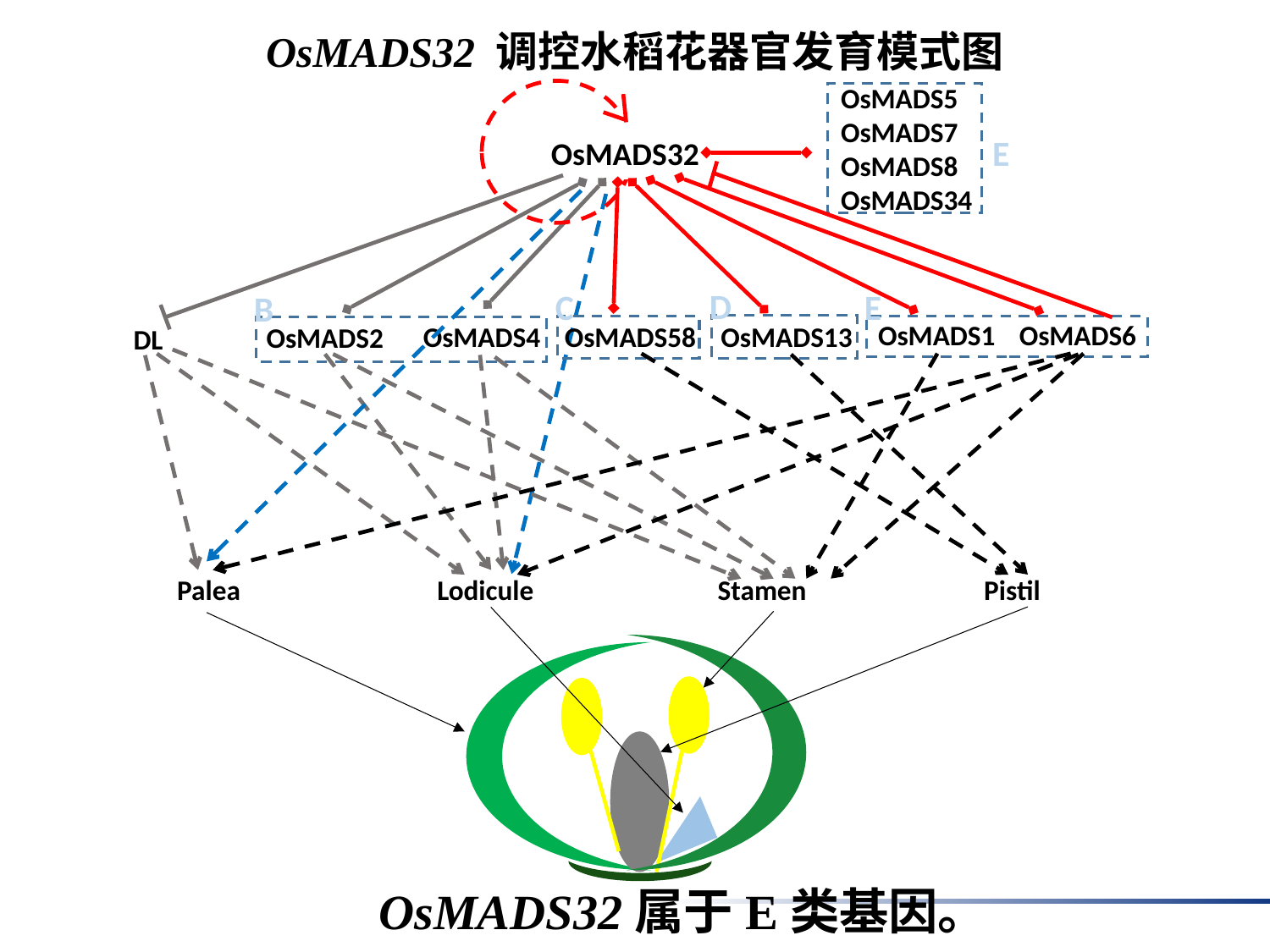

# OsMADS32 调控水稻花器官发育模式图
OsMADS5
OsMADS7
OsMADS8
OsMADS34

E
OsMADS32
D
E
C
B
OsMADS1
OsMADS6
OsMADS4
OsMADS58
OsMADS13
OsMADS2

DL

Palea                               Lodicule                             Stamen                            Pistil

OsMADS32属于E类基因。